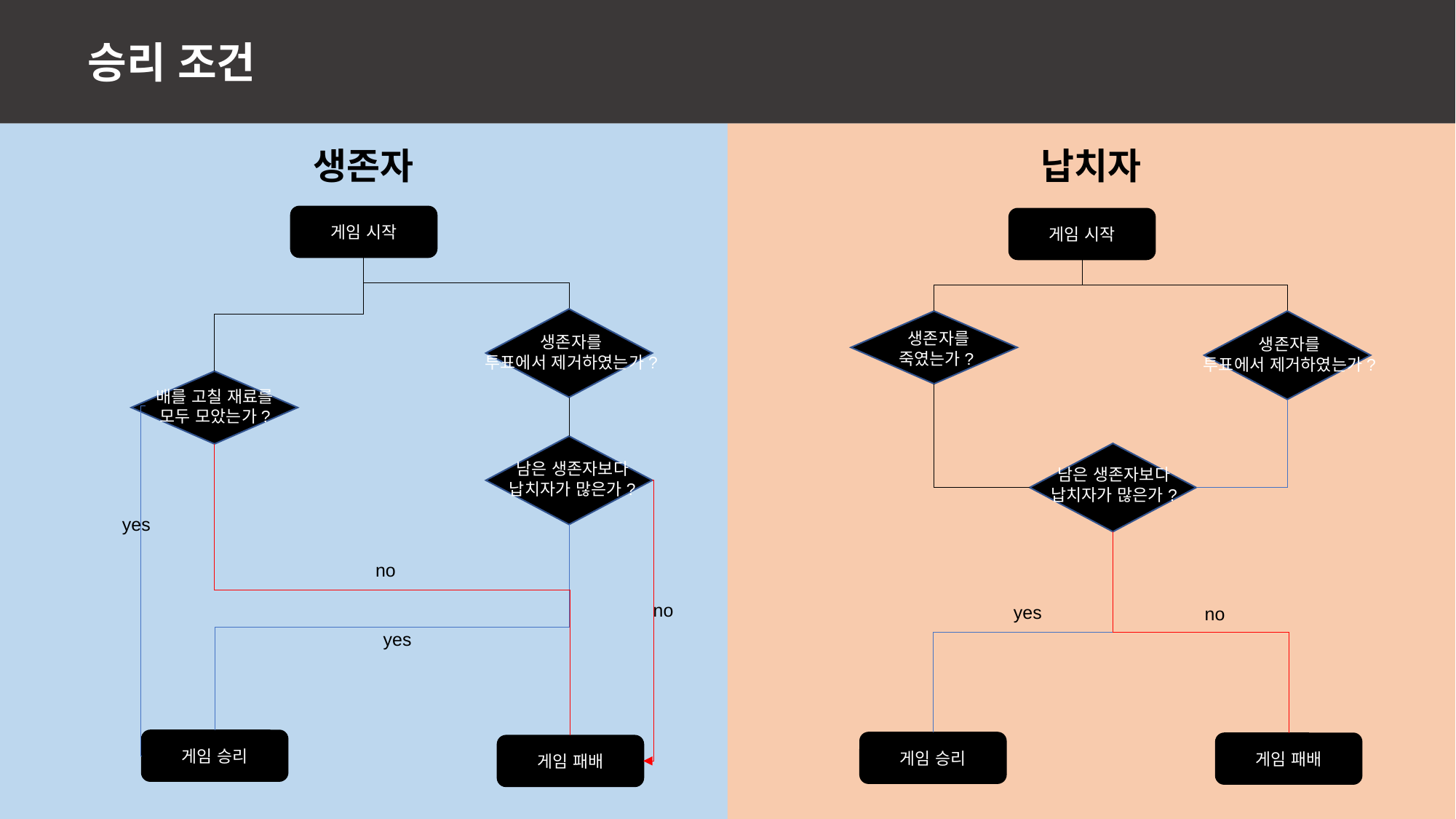

승리 조건

납치자
생존자
게임 시작
게임 시작

생존자를
죽였는가?
생존자를
투표에서 제거하였는가?
생존자를
투표에서 제거하였는가?

배를 고칠 재료를
모두 모았는가?

남은 생존자보다
납치자가 많은가?
남은 생존자보다
납치자가 많은가?
yes
no
no
yes
no
yes
게임 승리
게임 승리
게임 패배
게임 패배